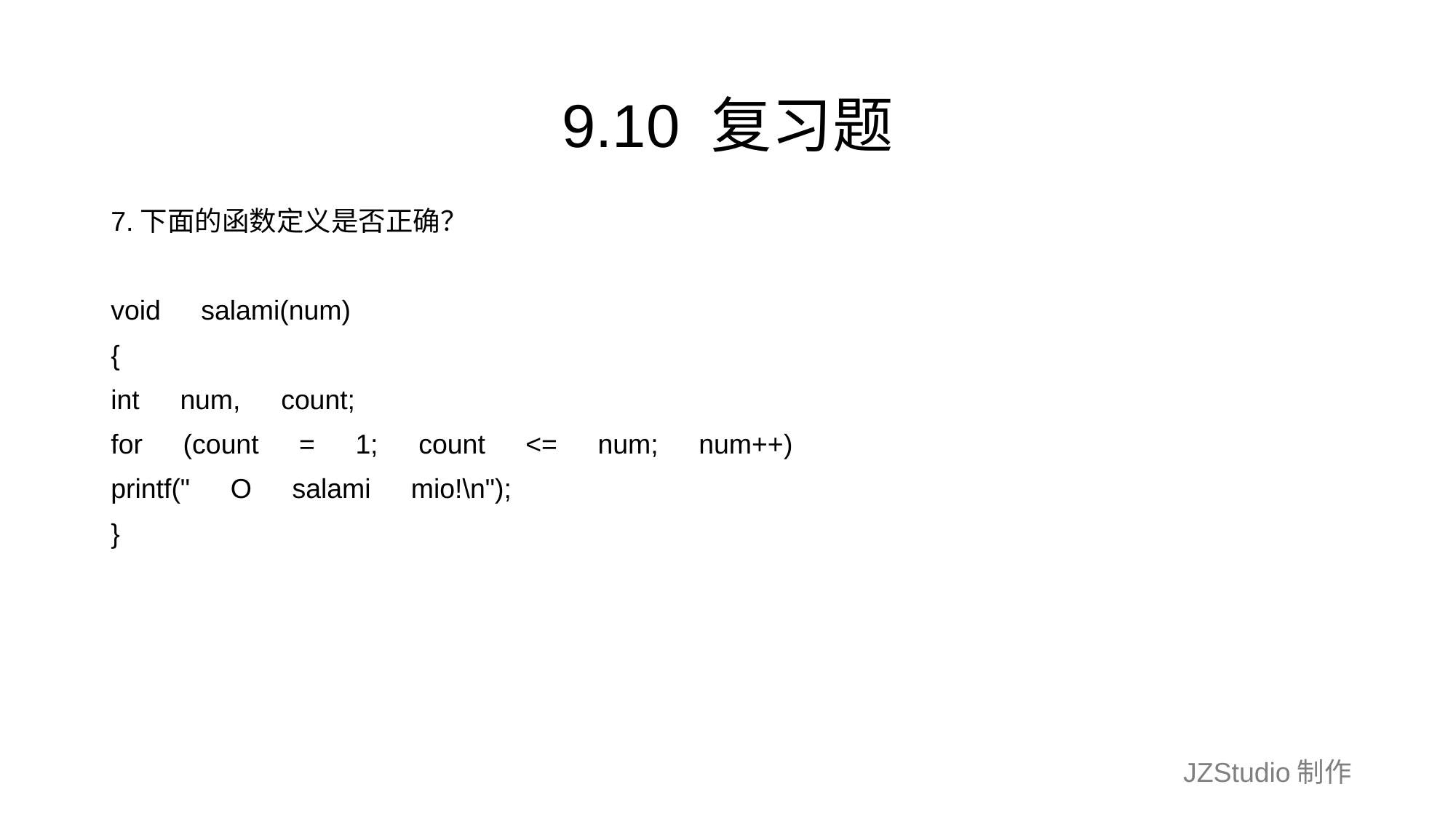

# 9.10 复习题
7.下面的函数定义是否正确？

void　salami(num)
{
int　num,　count;
for　(count　=　1;　count　<=　num;　num++)
printf("　O　salami　mio!\n");
}